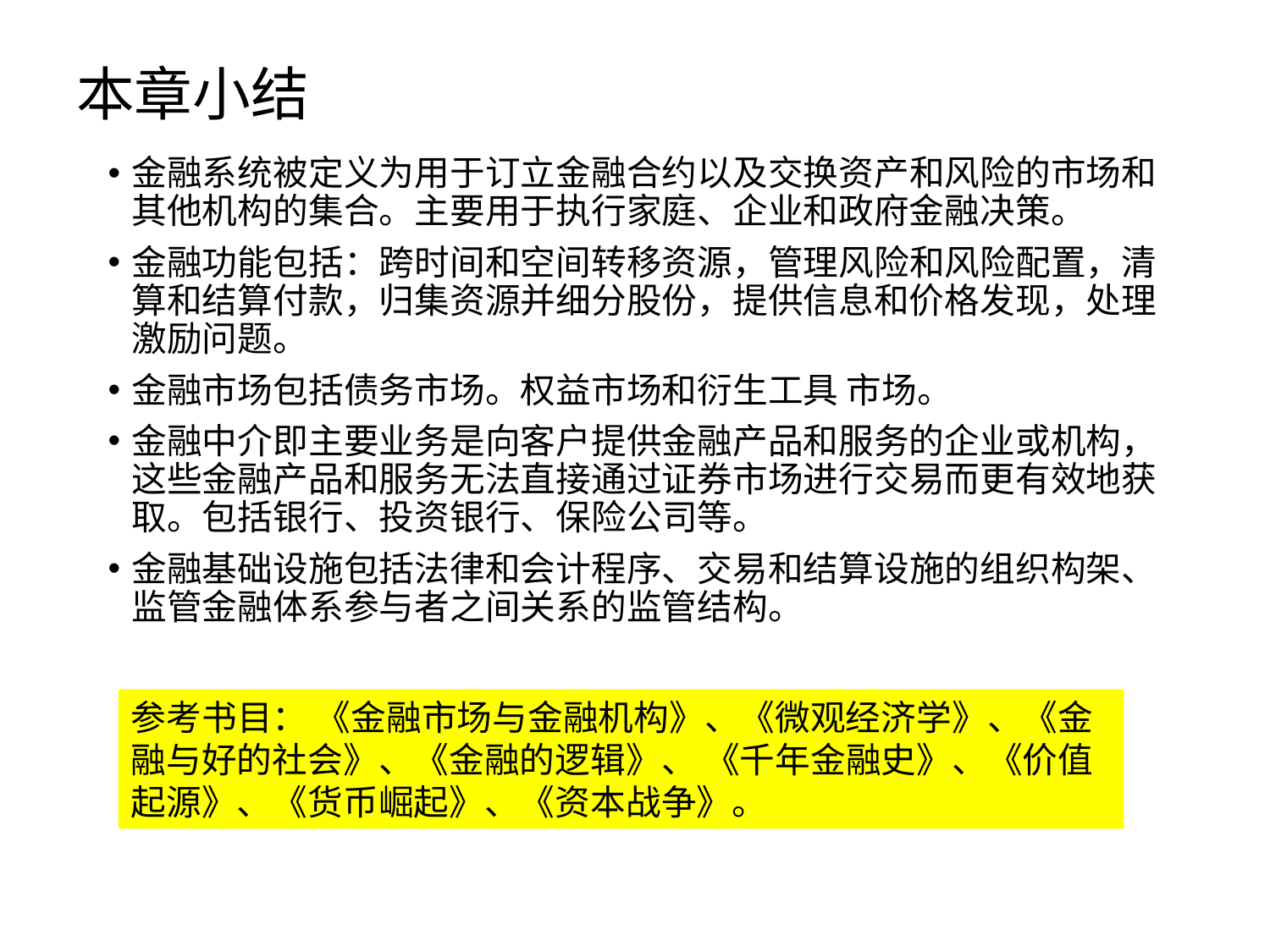

# 本章小结
金融系统被定义为用于订立金融合约以及交换资产和风险的市场和其他机构的集合。主要用于执行家庭、企业和政府金融决策。
金融功能包括：跨时间和空间转移资源，管理风险和风险配置，清算和结算付款，归集资源并细分股份，提供信息和价格发现，处理激励问题。
金融市场包括债务市场。权益市场和衍生工具 市场。
金融中介即主要业务是向客户提供金融产品和服务的企业或机构，这些金融产品和服务无法直接通过证券市场进行交易而更有效地获取。包括银行、投资银行、保险公司等。
金融基础设施包括法律和会计程序、交易和结算设施的组织构架、监管金融体系参与者之间关系的监管结构。

参考书目： 《金融市场与金融机构》、《微观经济学》、《金融与好的社会》、《金融的逻辑》、 《千年金融史》、《价值起源》、《货币崛起》、《资本战争》。